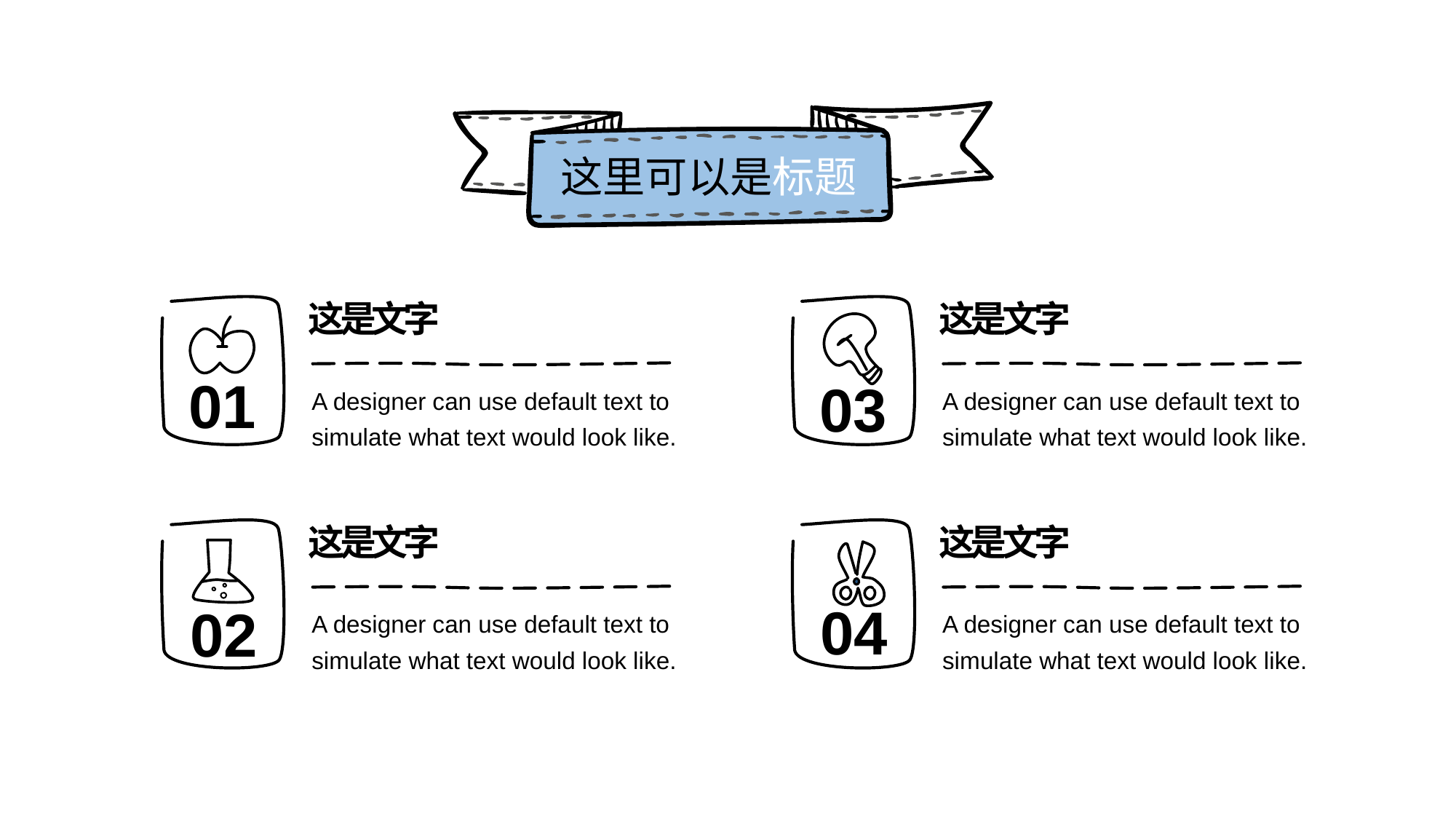

这里可以是标题
这是文字
这是文字

01

03
A designer can use default text to simulate what text would look like.
A designer can use default text to simulate what text would look like.
这是文字
这是文字

04
02
A designer can use default text to simulate what text would look like.
A designer can use default text to simulate what text would look like.